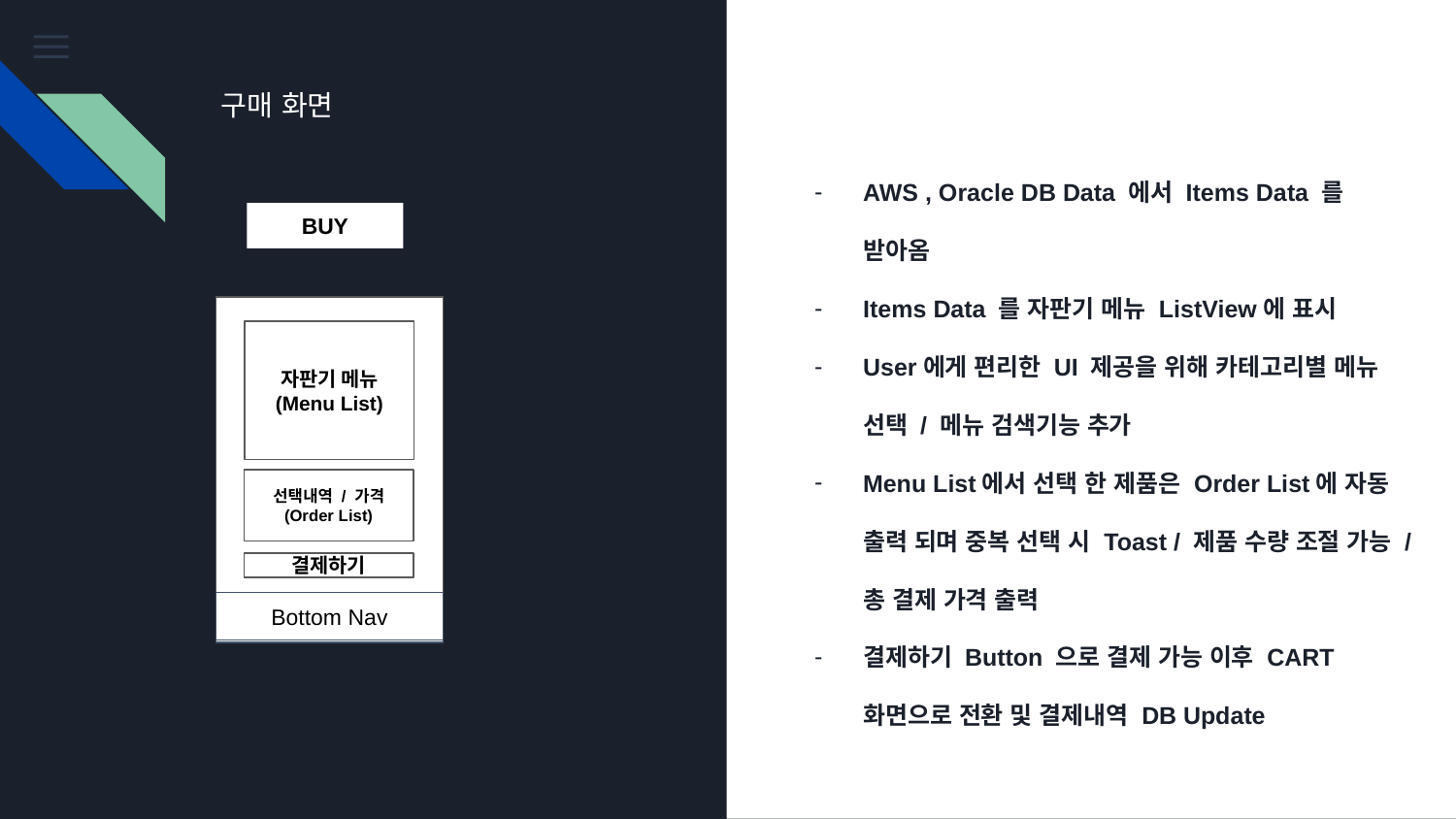

구매 화면
AWS , Oracle DB Data 에서 Items Data 를 받아옴
Items Data 를 자판기 메뉴 ListView에 표시
User에게 편리한 UI 제공을 위해 카테고리별 메뉴 선택 / 메뉴 검색기능 추가
Menu List에서 선택 한 제품은 Order List에 자동 출력 되며 중복 선택 시 Toast / 제품 수량 조절 가능 / 총 결제 가격 출력
결제하기 Button 으로 결제 가능 이후 CART 화면으로 전환 및 결제내역 DB Update
BUY

회원 정보
자판기 메뉴
(Menu List)
주문하기
장바구니
제품안내
FCM 데이터
선택내역 / 가격
(Order List)
결제하기
Bottom Nav
Bottom Nav